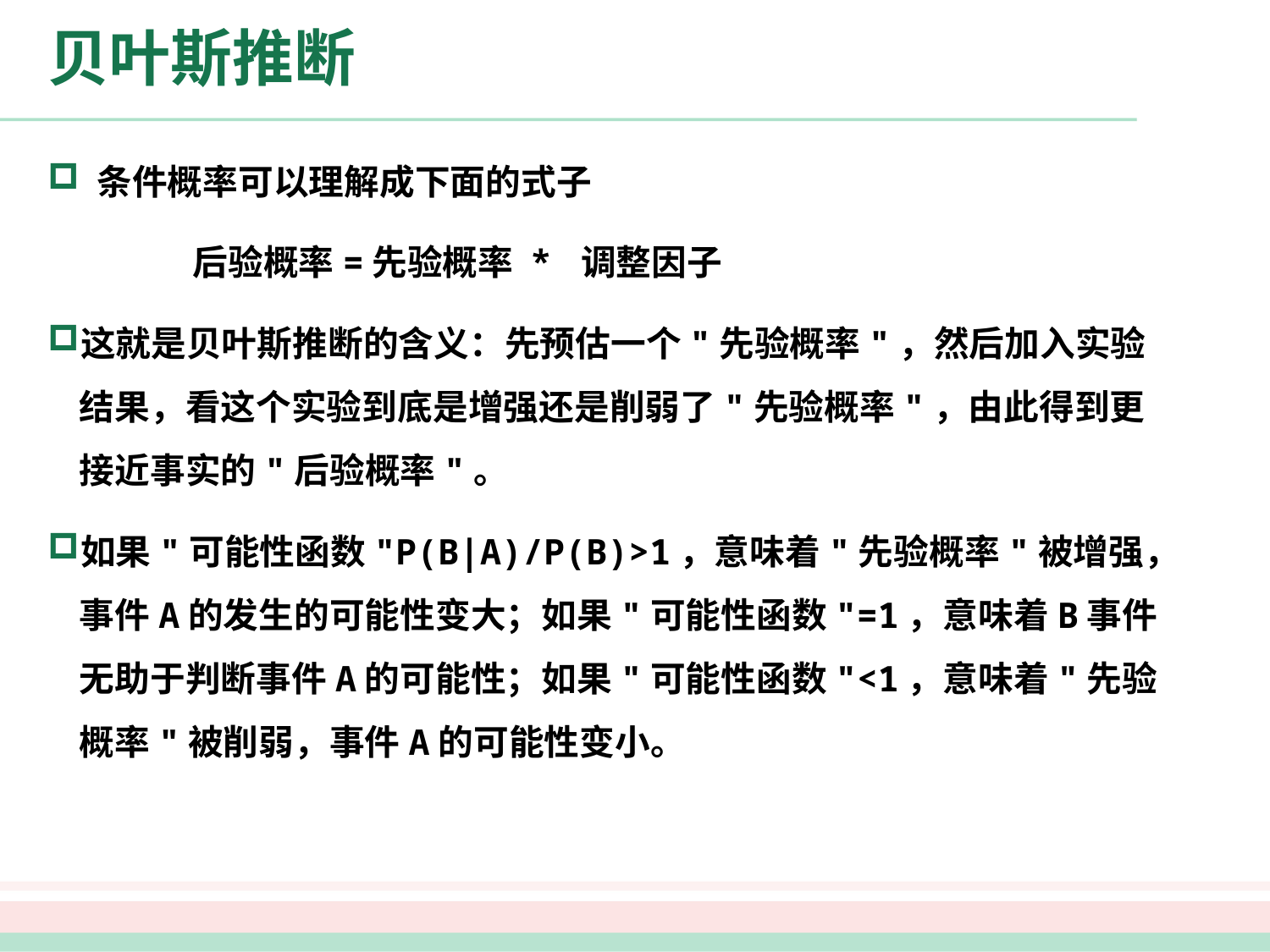

# 贝叶斯推断
 条件概率可以理解成下面的式子
                 后验概率=先验概率 * 调整因子
这就是贝叶斯推断的含义：先预估一个"先验概率"，然后加入实验结果，看这个实验到底是增强还是削弱了"先验概率"，由此得到更接近事实的"后验概率"。
如果"可能性函数"P(B|A)/P(B)>1，意味着"先验概率"被增强，事件A的发生的可能性变大；如果"可能性函数"=1，意味着B事件无助于判断事件A的可能性；如果"可能性函数"<1，意味着"先验概率"被削弱，事件A的可能性变小。